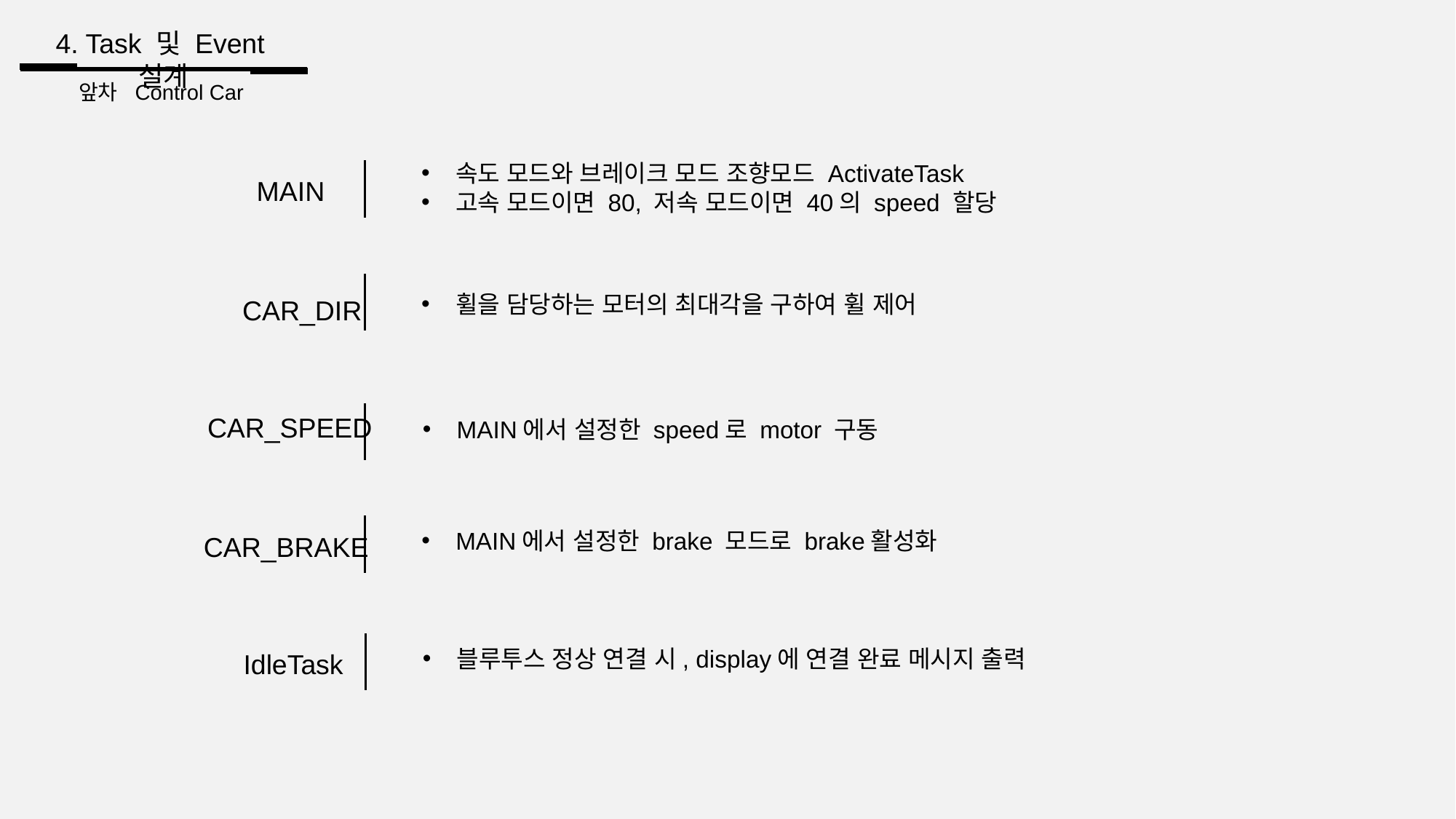

4. Task 및 Event설계

앞차  Control Car
속도 모드와 브레이크 모드 조향모드 ActivateTask
고속 모드이면 80, 저속 모드이면 40의 speed 할당
MAIN
휠을 담당하는 모터의 최대각을 구하여 휠 제어
CAR_DIR
CAR_SPEED
MAIN에서 설정한 speed로 motor 구동
MAIN에서 설정한 brake 모드로 brake활성화
CAR_BRAKE
블루투스 정상 연결 시, display에 연결 완료 메시지 출력
IdleTask